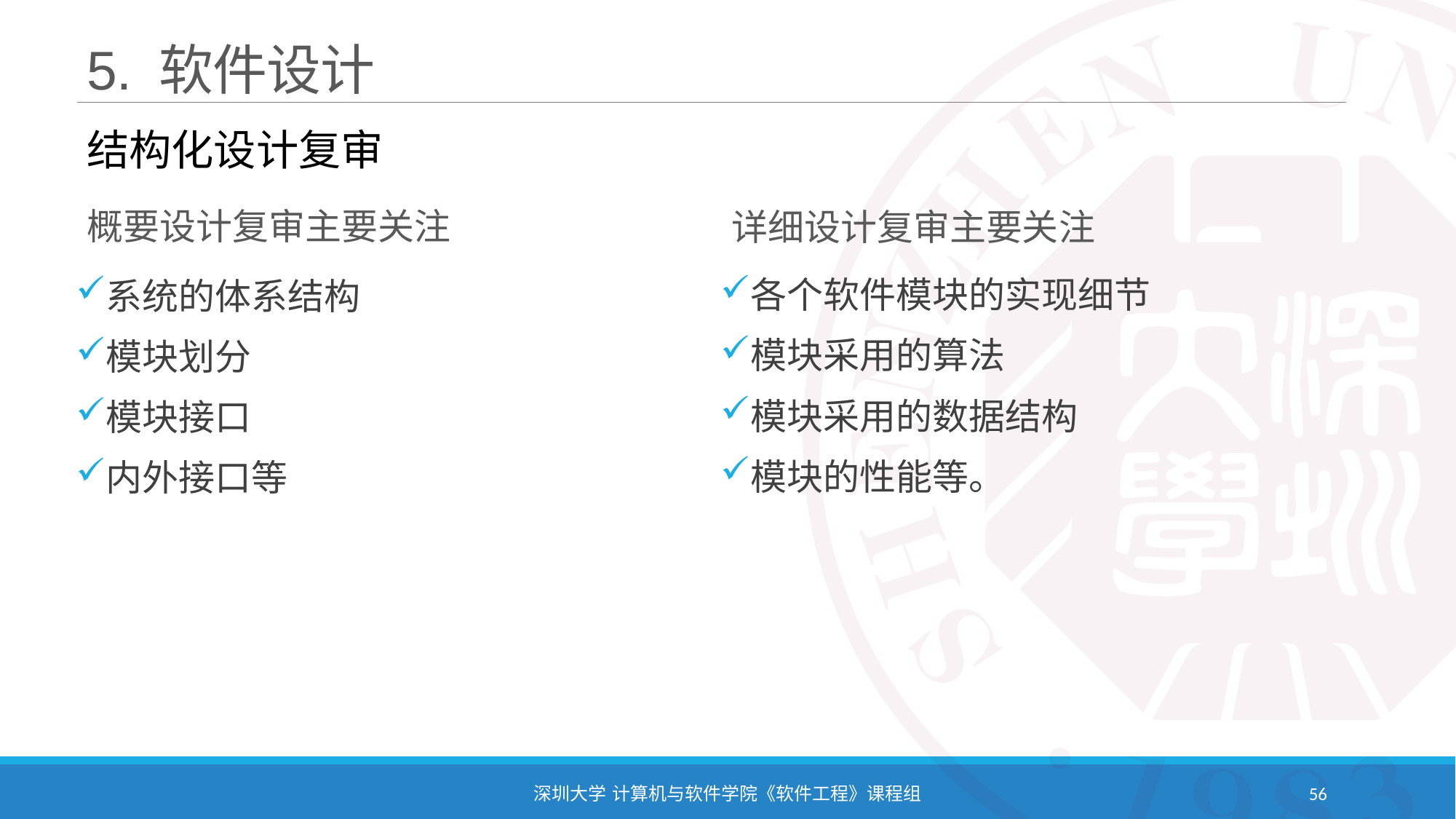

# 5. 软件设计
结构化设计复审
概要设计复审主要关注
详细设计复审主要关注
各个软件模块的实现细节
模块采用的算法
模块采用的数据结构
模块的性能等。

系统的体系结构
模块划分
模块接口
内外接口等
深圳大学 计算机与软件学院《软件工程》课程组
56